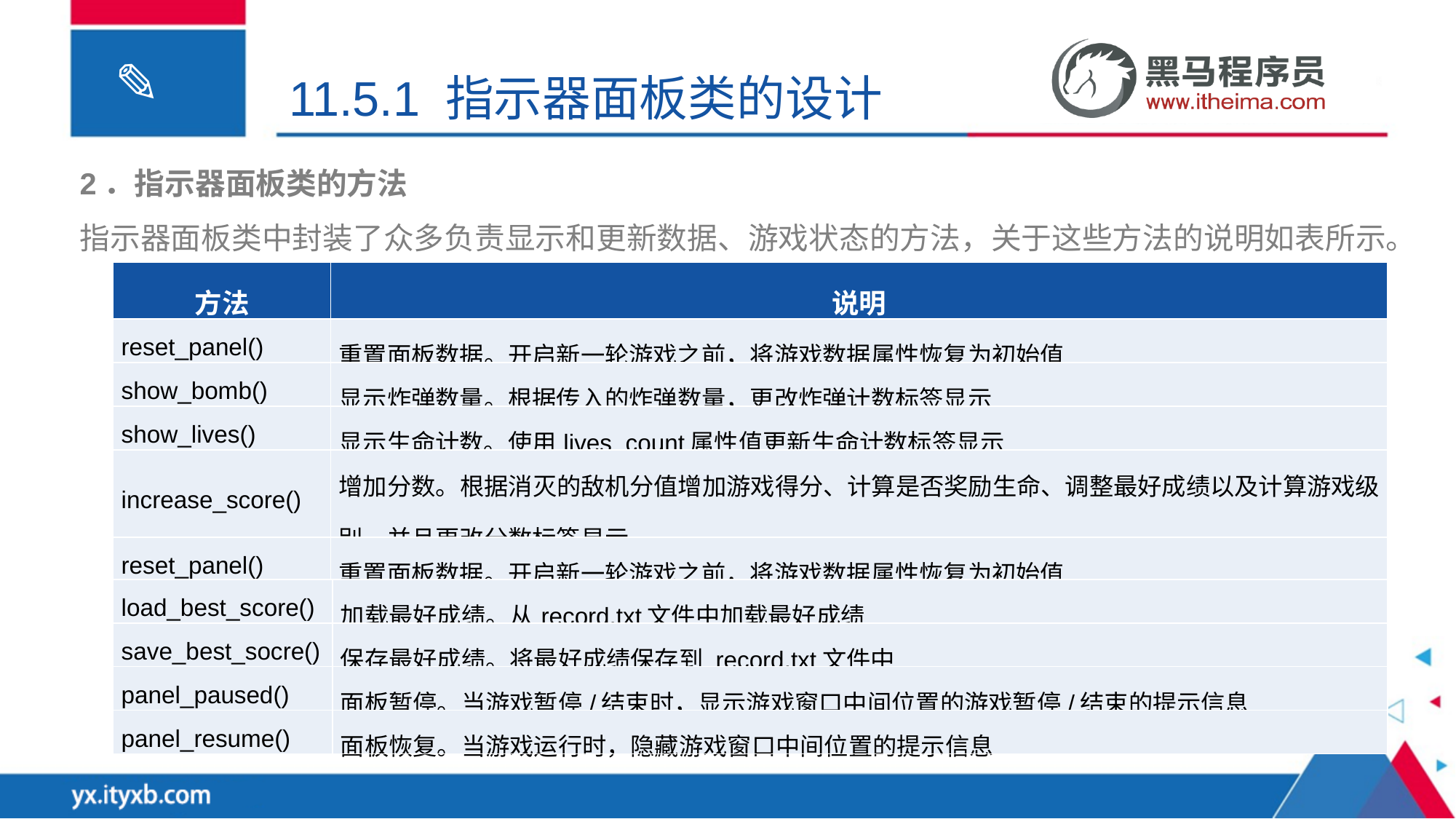

11.5.1 指示器面板类的设计
2．指示器面板类的方法
指示器面板类中封装了众多负责显示和更新数据、游戏状态的方法，关于这些方法的说明如表所示。
| 方法 | 说明 |
| --- | --- |
| reset\_panel() | 重置面板数据。开启新一轮游戏之前，将游戏数据属性恢复为初始值 |
| show\_bomb() | 显示炸弹数量。根据传入的炸弹数量，更改炸弹计数标签显示 |
| show\_lives() | 显示生命计数。使用lives\_count属性值更新生命计数标签显示 |
| increase\_score() | 增加分数。根据消灭的敌机分值增加游戏得分、计算是否奖励生命、调整最好成绩以及计算游戏级别，并且更改分数标签显示 |
| reset\_panel() | 重置面板数据。开启新一轮游戏之前，将游戏数据属性恢复为初始值 |
| load\_best\_score() | 加载最好成绩。从record.txt文件中加载最好成绩 |
| --- | --- |
| save\_best\_socre() | 保存最好成绩。将最好成绩保存到 record.txt文件中 |
| panel\_paused() | 面板暂停。当游戏暂停/结束时，显示游戏窗口中间位置的游戏暂停/结束的提示信息 |
| panel\_resume() | 面板恢复。当游戏运行时，隐藏游戏窗口中间位置的提示信息 |